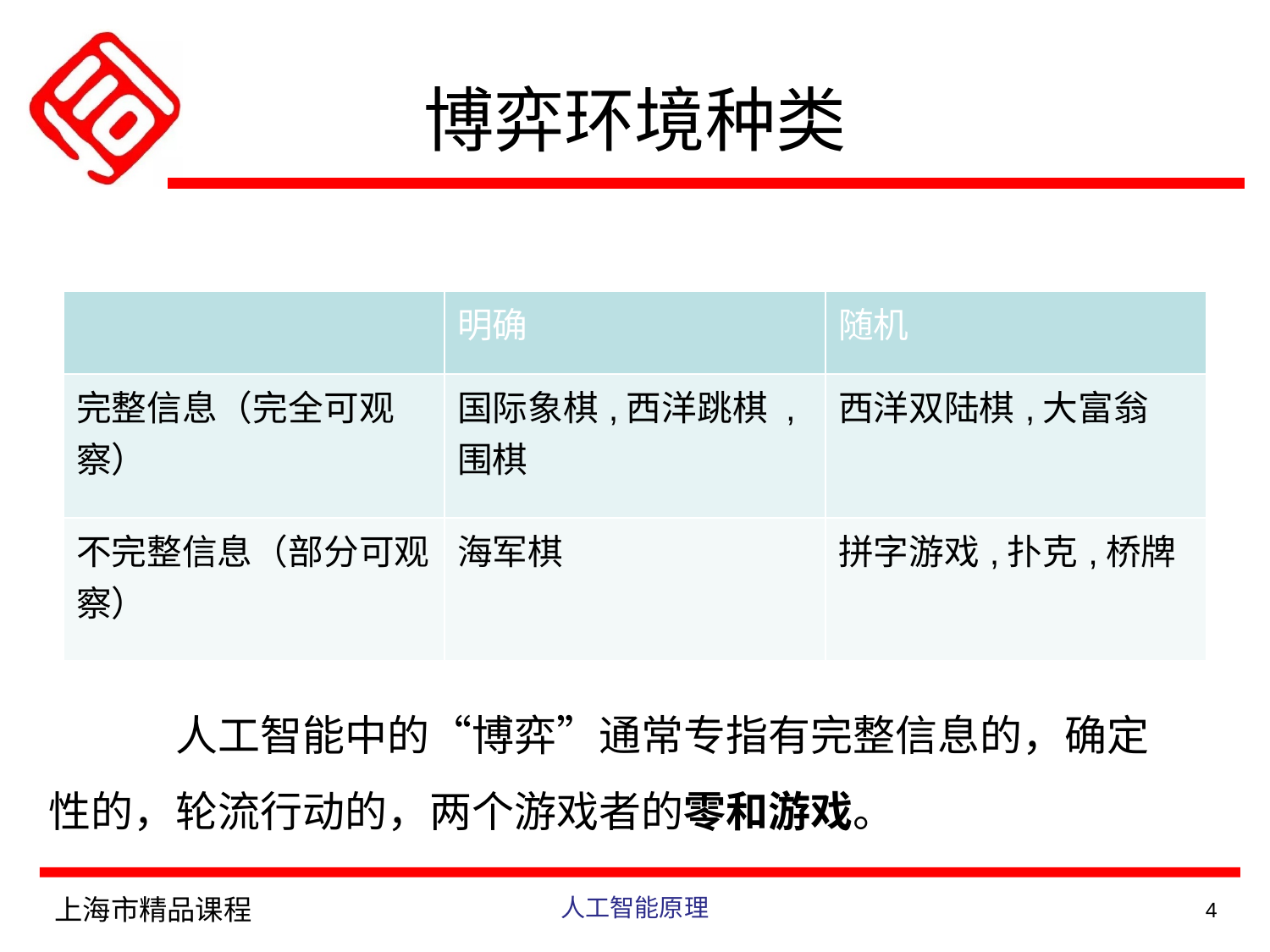

博弈环境种类
|  | 明确 | 随机 |
| --- | --- | --- |
| 完整信息（完全可观察） | 国际象棋,西洋跳棋 ,围棋 | 西洋双陆棋,大富翁 |
| 不完整信息（部分可观察） | 海军棋 | 拼字游戏,扑克,桥牌 |
	人工智能中的“博弈”通常专指有完整信息的，确定性的，轮流行动的，两个游戏者的零和游戏。
上海市精品课程
人工智能原理
4